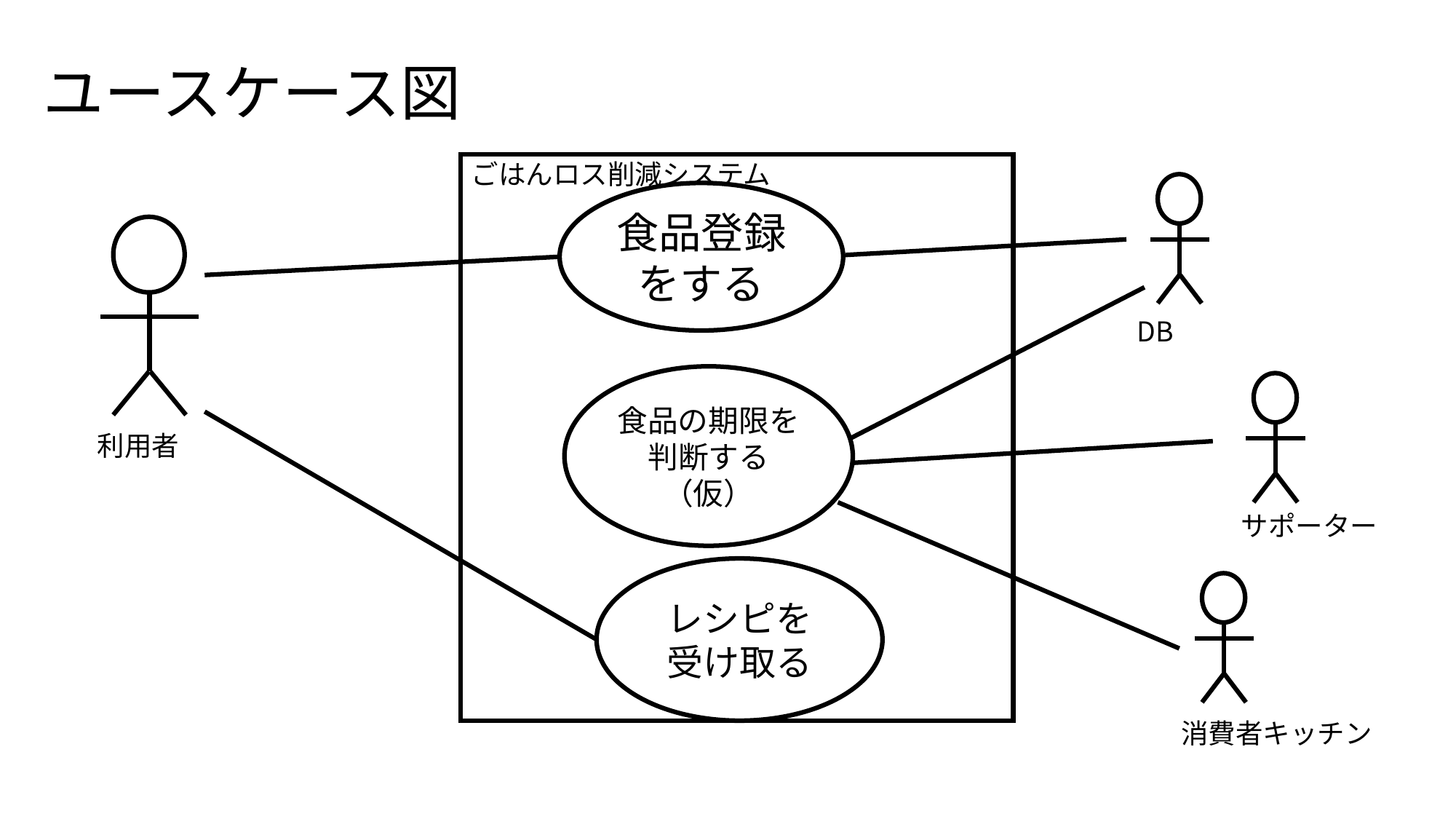

ユースケース図
ごはんロス削減システム

食品登録をする

DB
食品の期限を判断する（仮）

利用者
サポーター
レシピを受け取る

消費者キッチン